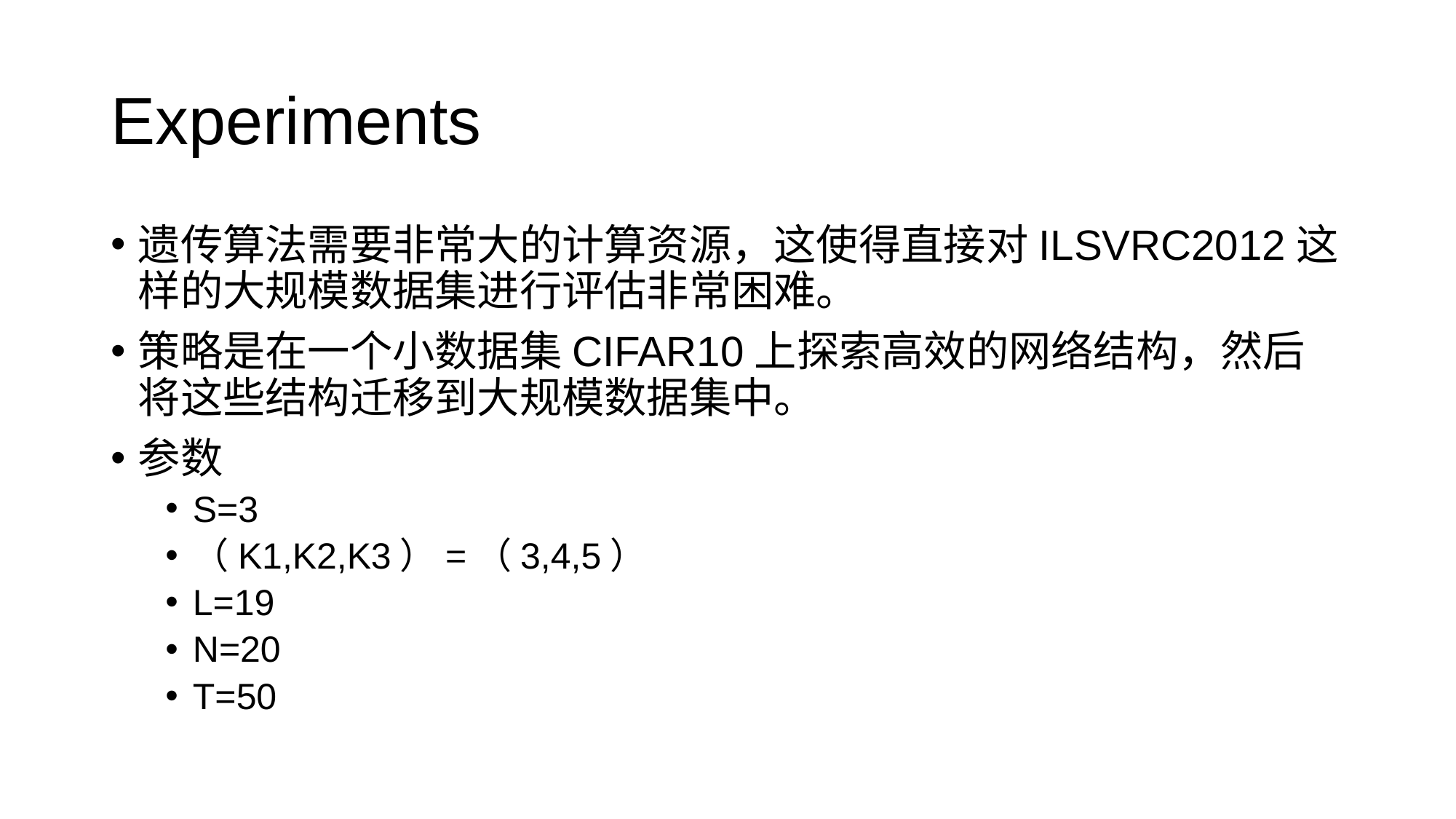

# Experiments
遗传算法需要非常大的计算资源，这使得直接对ILSVRC2012这样的大规模数据集进行评估非常困难。
策略是在一个小数据集CIFAR10上探索高效的网络结构，然后将这些结构迁移到大规模数据集中。
参数
S=3
（K1,K2,K3）=（3,4,5）
L=19
N=20
T=50